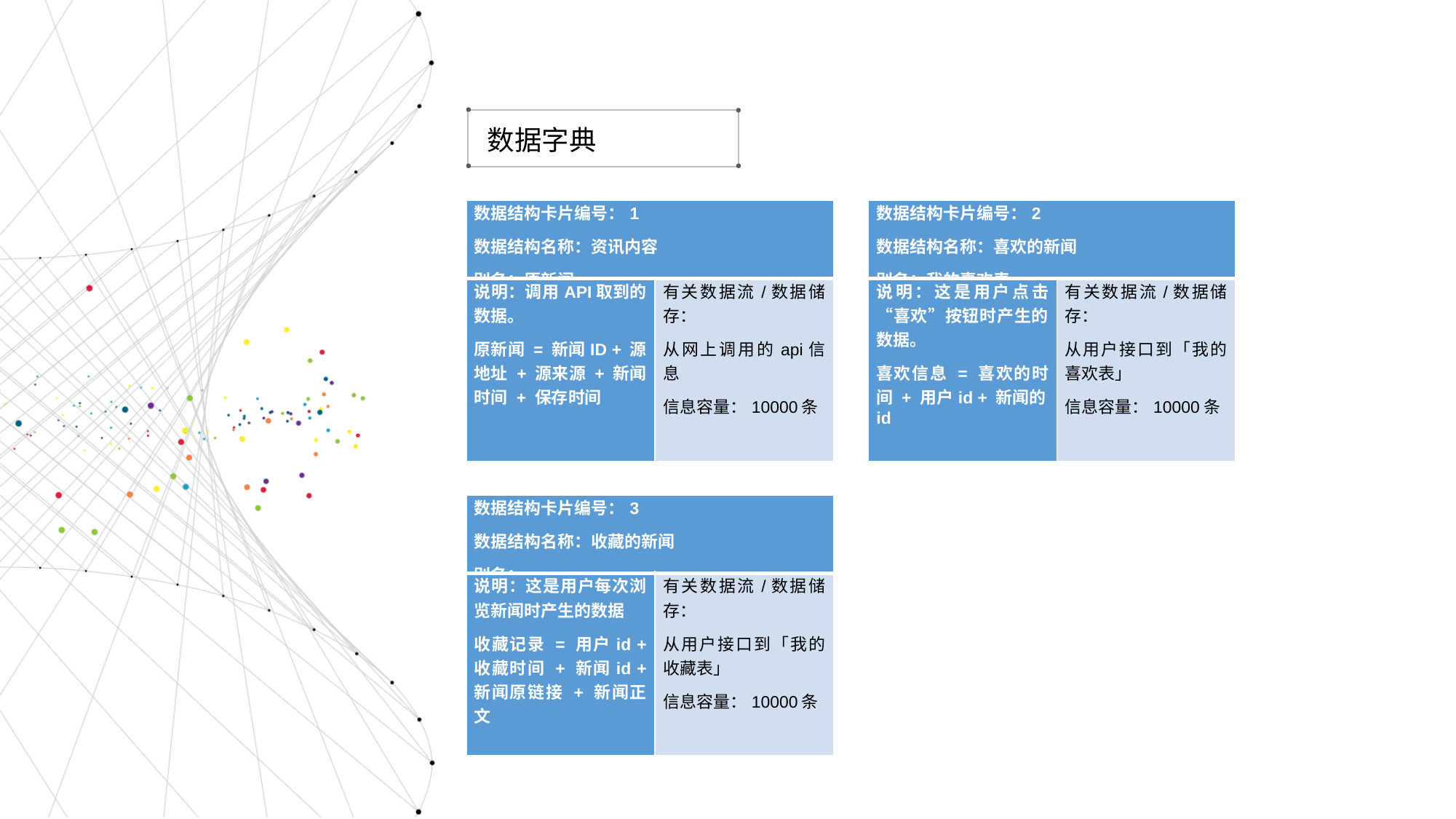

数据字典
| 数据结构卡片编号：2 数据结构名称：喜欢的新闻 别名：我的喜欢表 |  |
| --- | --- |
| 说明：这是用户点击“喜欢”按钮时产生的数据。 喜欢信息 = 喜欢的时间 + 用户id + 新闻的id | 有关数据流/数据储存： 从用户接口到「我的喜欢表」 信息容量：10000条 |
| 数据结构卡片编号：1 数据结构名称：资讯内容 别名：原新闻 |  |
| --- | --- |
| 说明：调用API取到的数据。 原新闻 = 新闻ID + 源地址 + 源来源 + 新闻时间 + 保存时间 | 有关数据流/数据储存： 从网上调用的api信息 信息容量：10000条 |
| 数据结构卡片编号：3 数据结构名称：收藏的新闻 别名： |  |
| --- | --- |
| 说明：这是用户每次浏览新闻时产生的数据 收藏记录 = 用户id + 收藏时间 + 新闻id + 新闻原链接 + 新闻正文 | 有关数据流/数据储存： 从用户接口到「我的收藏表」 信息容量：10000条 |